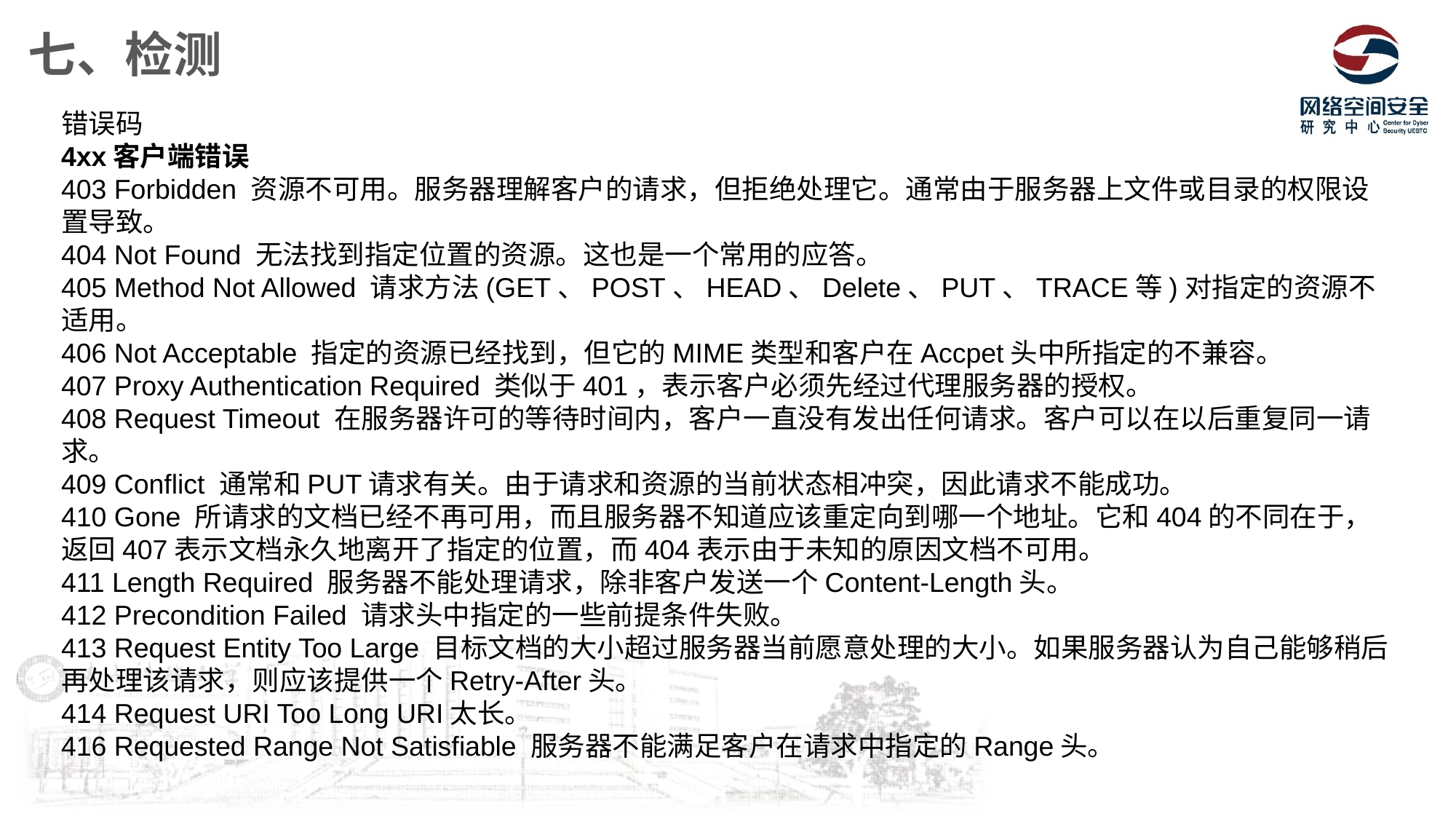

七、检测
错误码
4xx客户端错误
403 Forbidden 资源不可用。服务器理解客户的请求，但拒绝处理它。通常由于服务器上文件或目录的权限设置导致。
404 Not Found 无法找到指定位置的资源。这也是一个常用的应答。
405 Method Not Allowed 请求方法(GET、POST、HEAD、Delete、PUT、TRACE等)对指定的资源不适用。
406 Not Acceptable 指定的资源已经找到，但它的MIME类型和客户在Accpet头中所指定的不兼容。
407 Proxy Authentication Required 类似于401，表示客户必须先经过代理服务器的授权。
408 Request Timeout 在服务器许可的等待时间内，客户一直没有发出任何请求。客户可以在以后重复同一请求。
409 Conflict 通常和PUT请求有关。由于请求和资源的当前状态相冲突，因此请求不能成功。
410 Gone 所请求的文档已经不再可用，而且服务器不知道应该重定向到哪一个地址。它和404的不同在于，返回407表示文档永久地离开了指定的位置，而404表示由于未知的原因文档不可用。
411 Length Required 服务器不能处理请求，除非客户发送一个Content-Length头。
412 Precondition Failed 请求头中指定的一些前提条件失败。
413 Request Entity Too Large 目标文档的大小超过服务器当前愿意处理的大小。如果服务器认为自己能够稍后再处理该请求，则应该提供一个Retry-After头。
414 Request URI Too Long URI太长。
416 Requested Range Not Satisfiable 服务器不能满足客户在请求中指定的Range头。